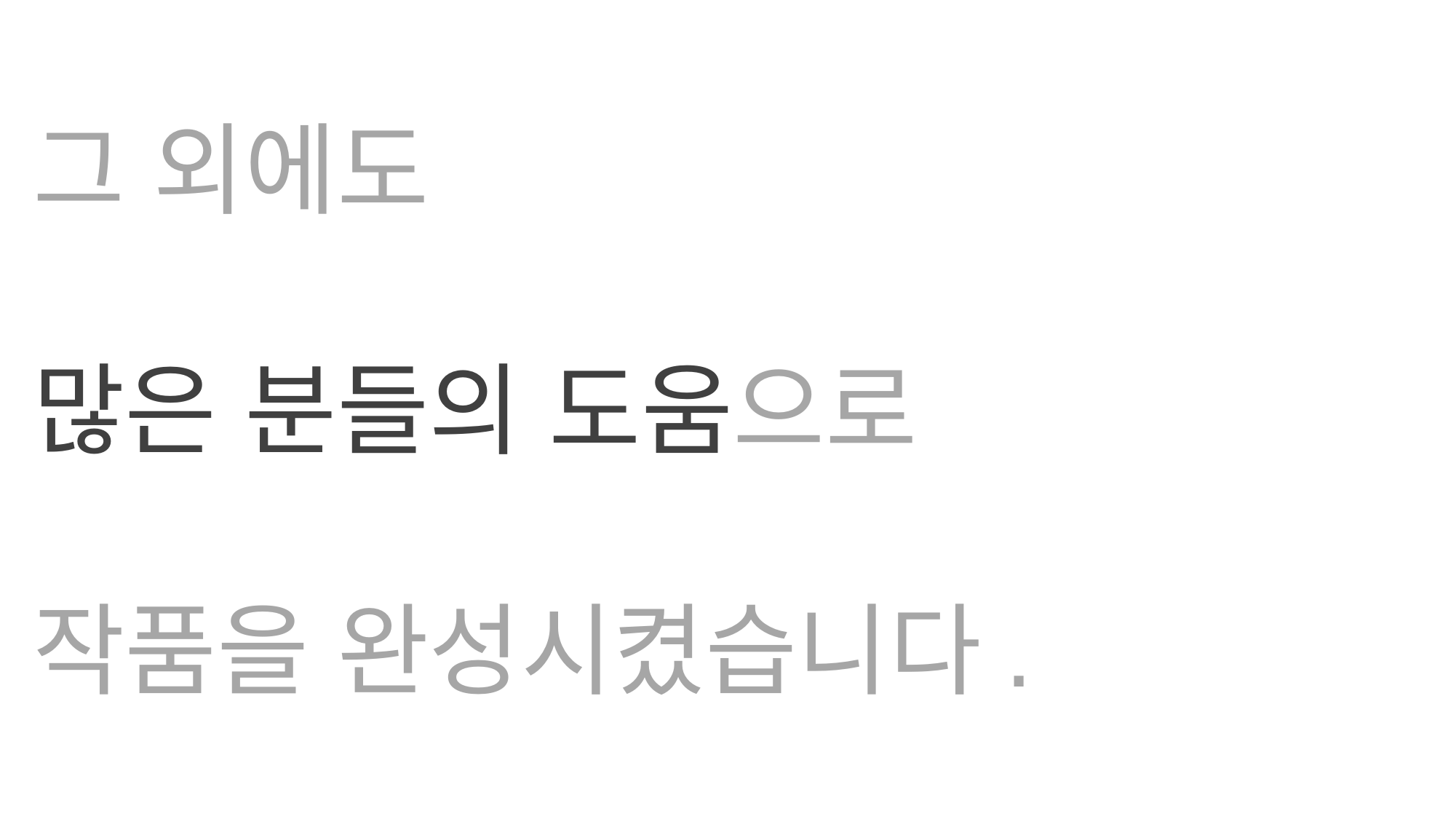

조아형 선생님
윤상종 선생님
조우현 선생님
이두희 선생님등
등
그 외에도

많은 분들의 도움으로

작품을 완성시켰습니다.